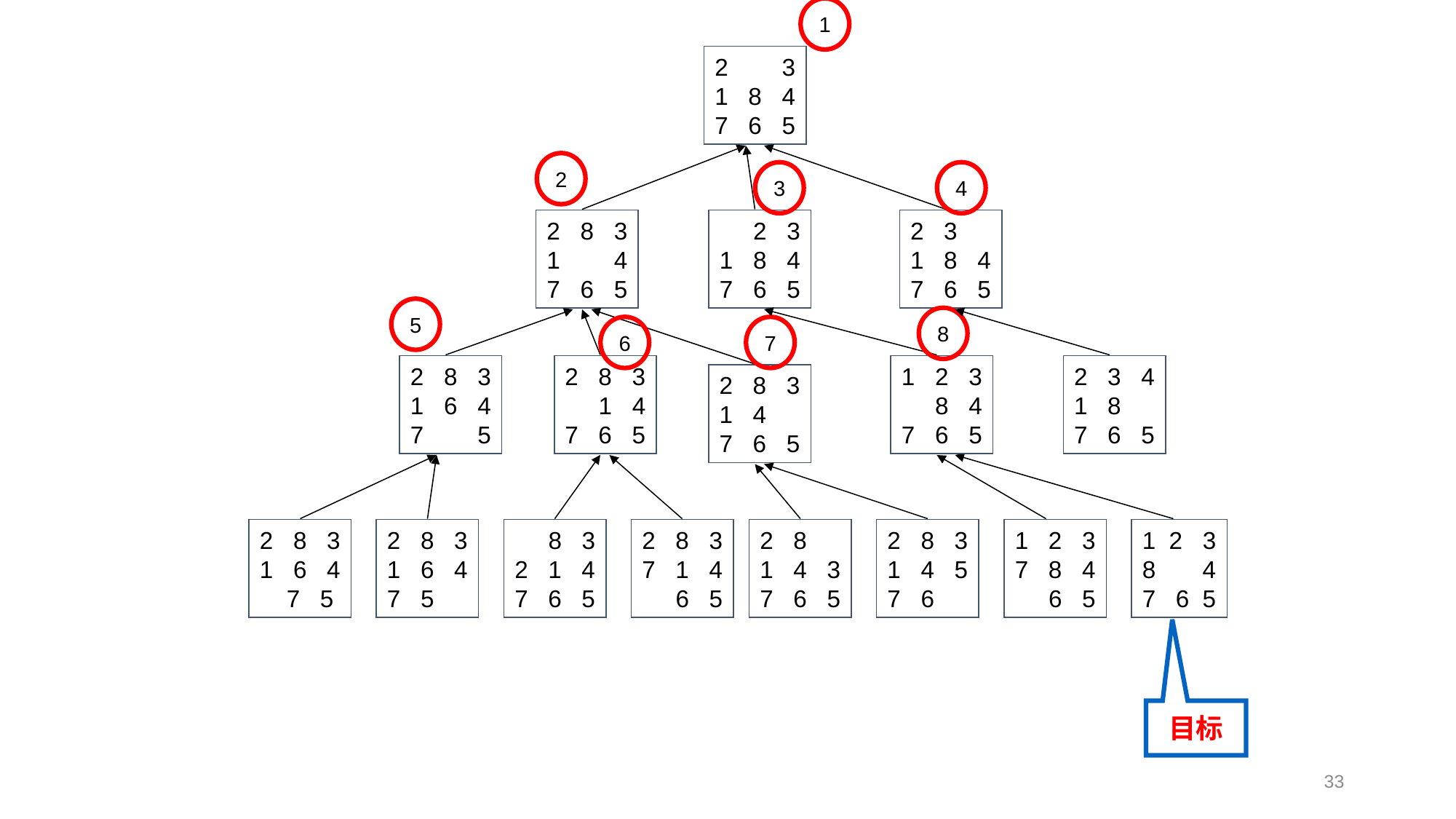

1
2        3
1   8   4
7   6   5

2   8   3
1        4
7   6   5
     2   3
1   8   4
7   6   5
2   3
1   8   4
7   6   5
2
3
4
5
8

2   8   3
1   6   4
7        5
2   8   3
     1   4
7   6   5
2   8   3
1   4
7   6   5

1   2   3
     8   4
7   6   5

2   3   4
1   8
7   6   5
6
7

2   8   3
1   6   4
    7   5
2   8   3
1   6   4
7   5

     8   3
2   1   4
7   6   5
2   8   3
7   1   4
     6   5

1   2   3
7   8   4
     6   5
1  2   3
8       4
7   6  5

2   8
1   4   3
7   6   5
2   8   3
1   4   5
7   6
目标
33